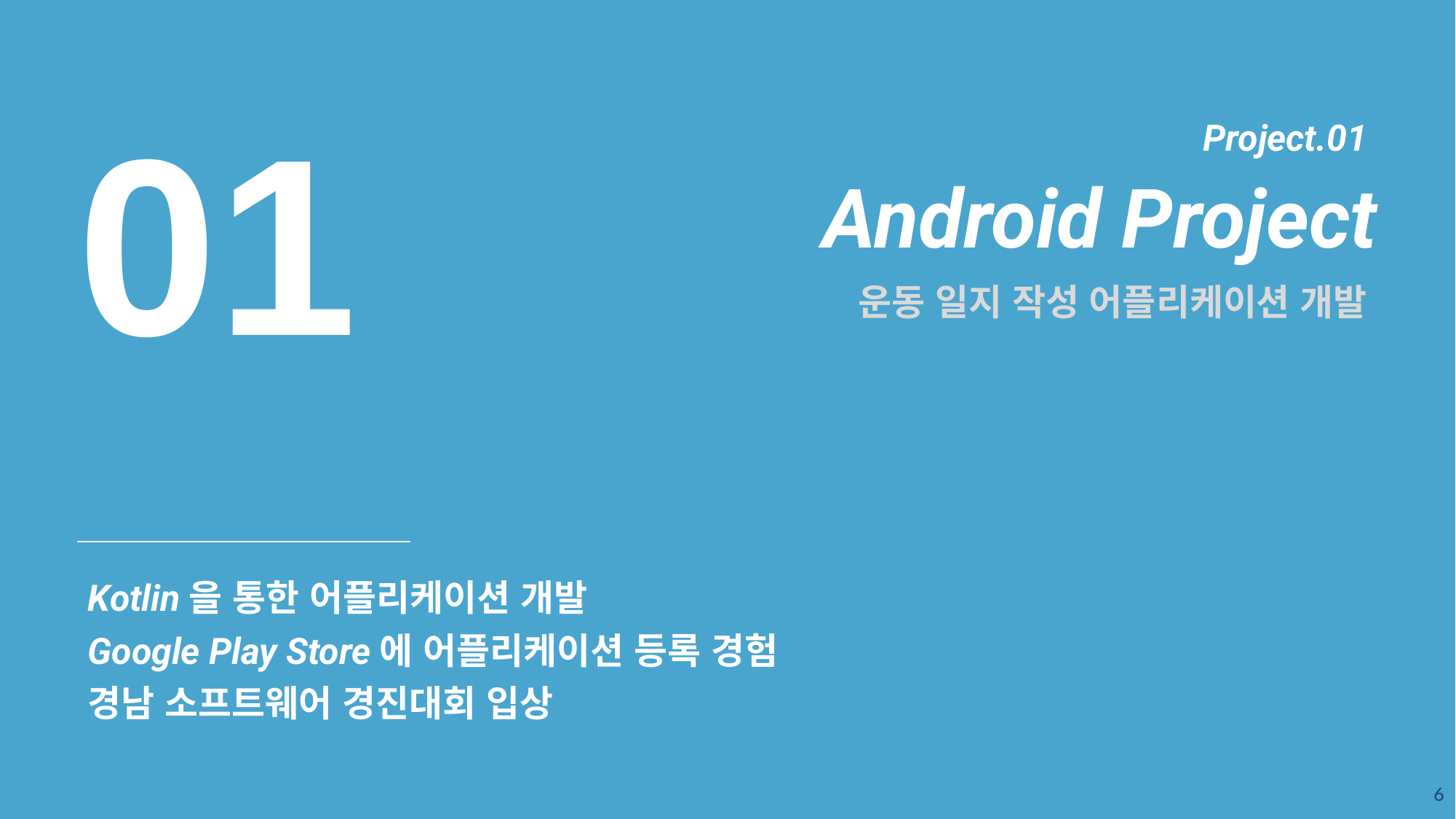

01
Project.01
Android Project
운동 일지 작성 어플리케이션 개발
Kotlin을 통한 어플리케이션 개발
Google Play Store에 어플리케이션 등록 경험
경남 소프트웨어 경진대회 입상
6
6